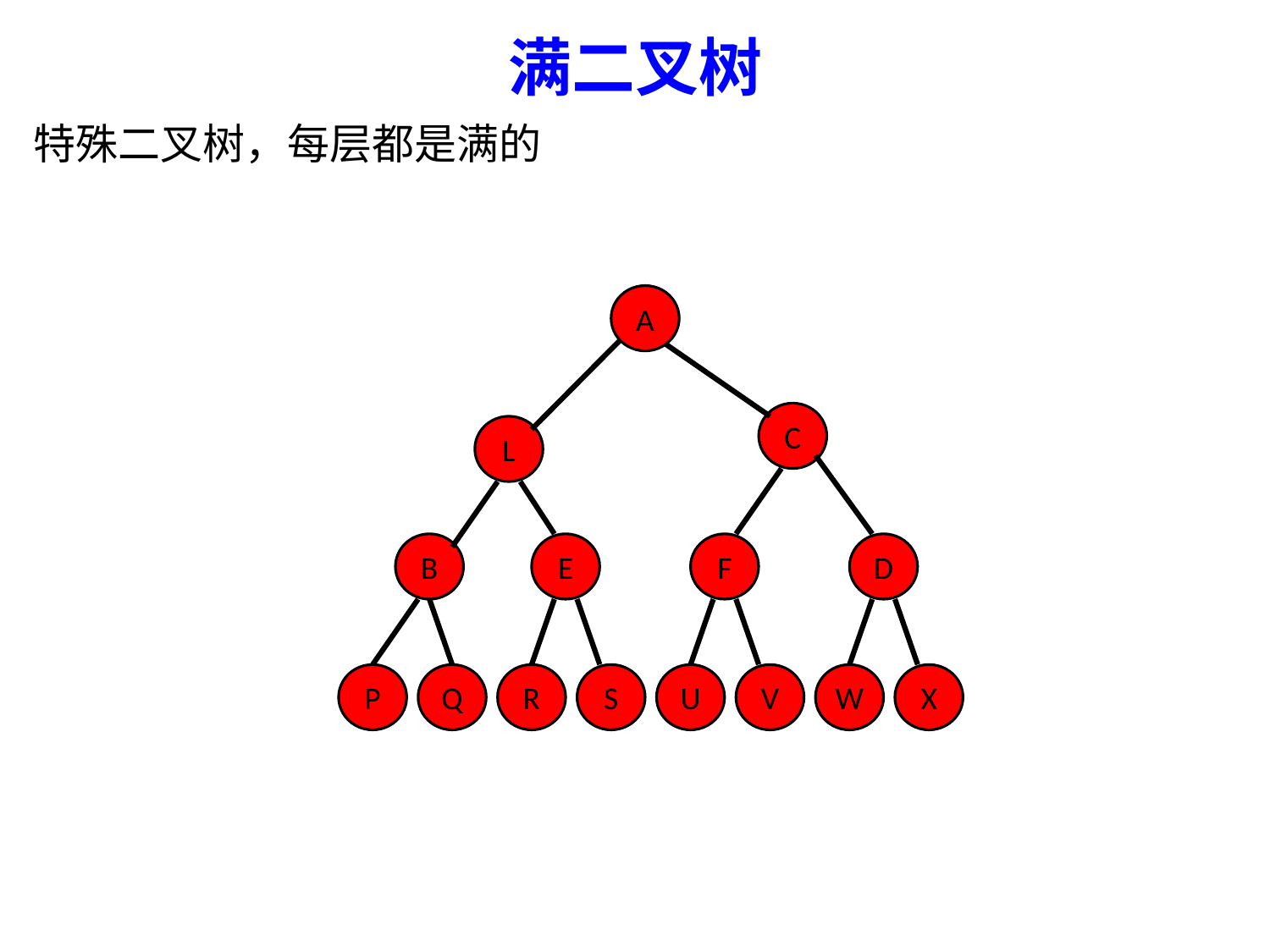

满二叉树
特殊二叉树，每层都是满的
A

C
L

B
E
F
D

P
Q
R
S
U
V
W
X